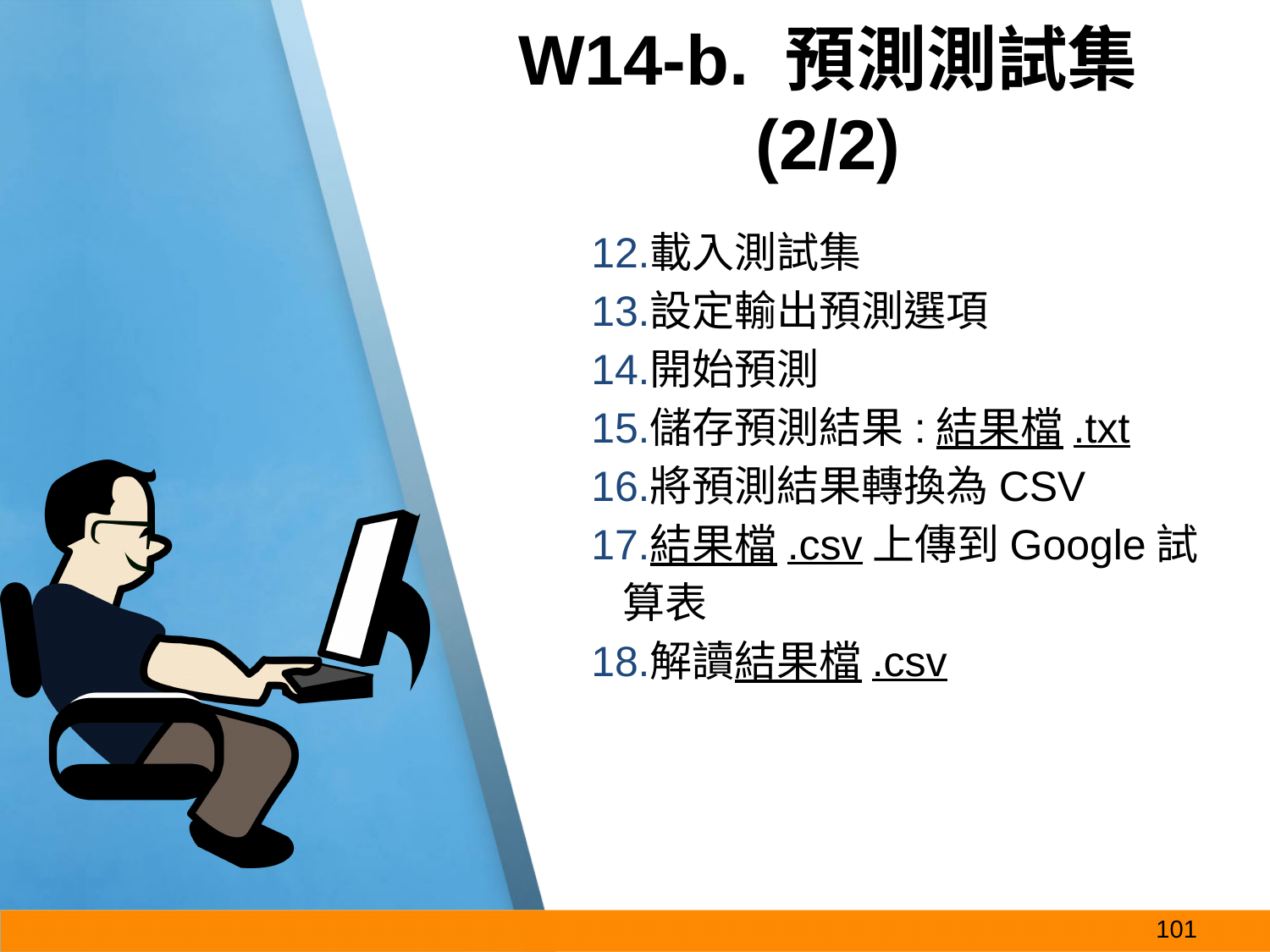

# W14-b. 預測測試集
(2/2)
載入測試集
設定輸出預測選項
開始預測
儲存預測結果:結果檔.txt
將預測結果轉換為CSV
結果檔.csv上傳到Google試算表
解讀結果檔.csv
101